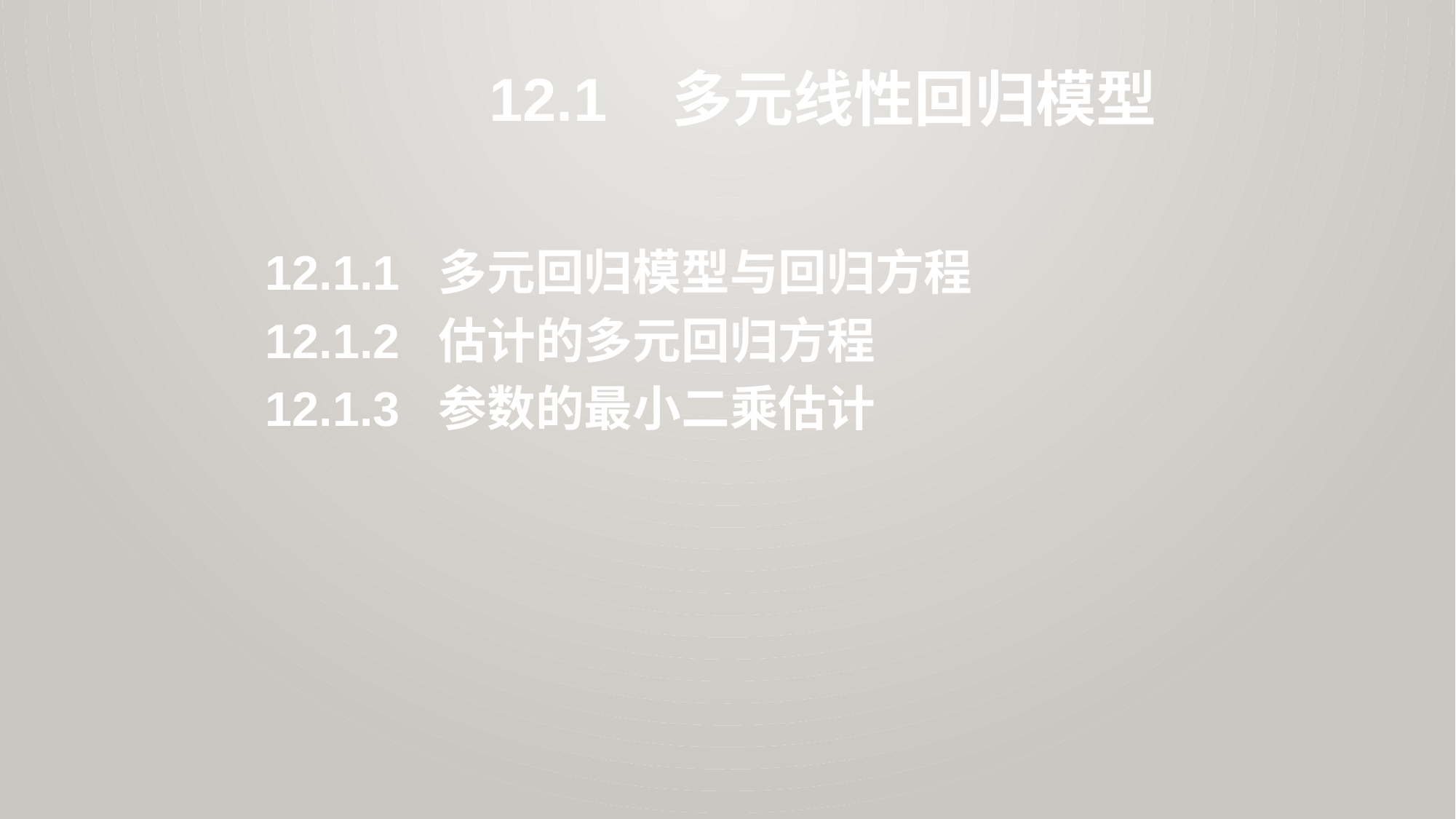

12.1   多元线性回归模型
12.1.1  多元回归模型与回归方程
12.1.2  估计的多元回归方程
12.1.3  参数的最小二乘估计